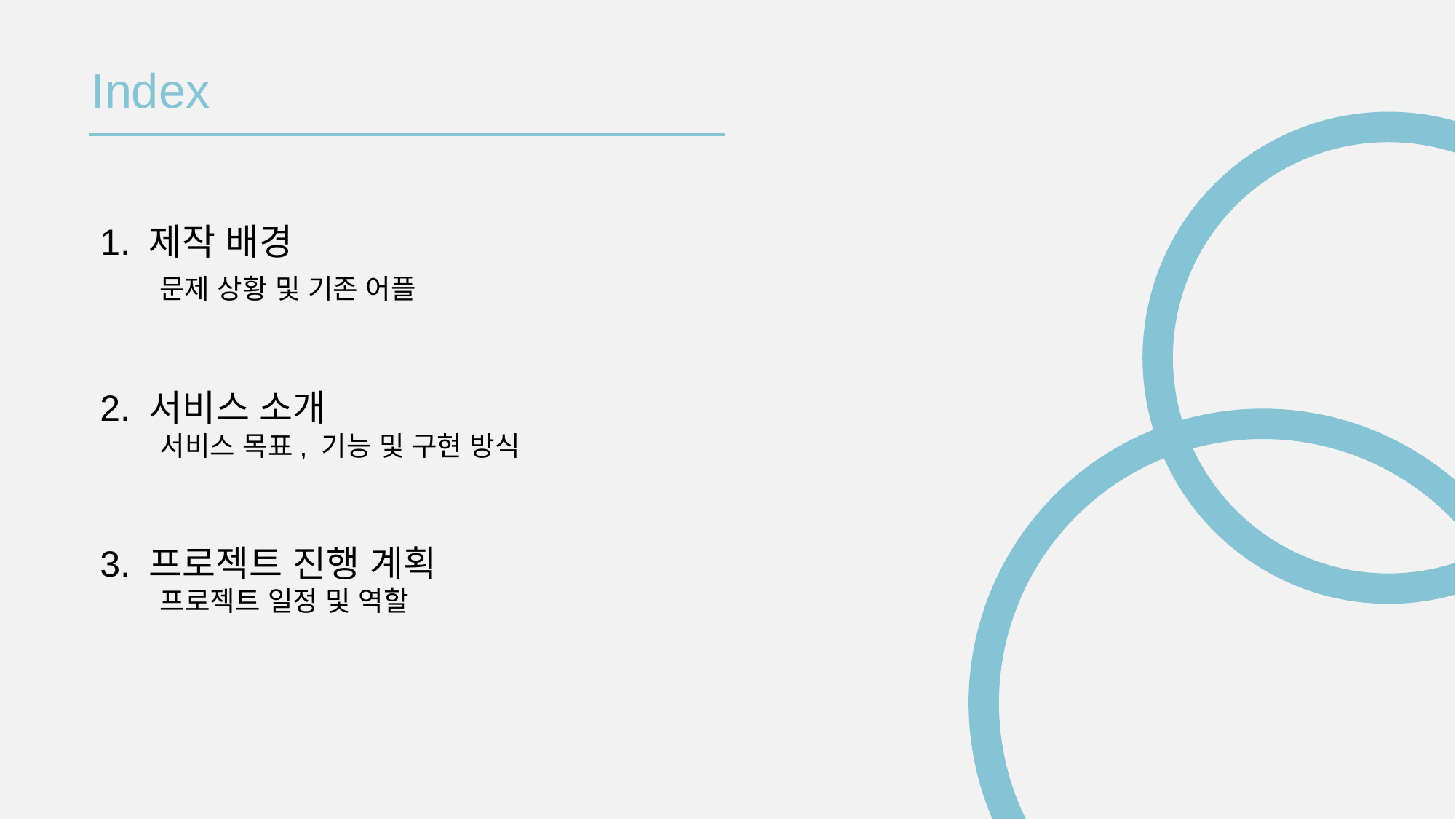

Index

1. 제작 배경
     문제 상황 및 기존 어플
2. 서비스 소개
       서비스 목표, 기능 및 구현 방식

3. 프로젝트 진행 계획
       프로젝트 일정 및 역할